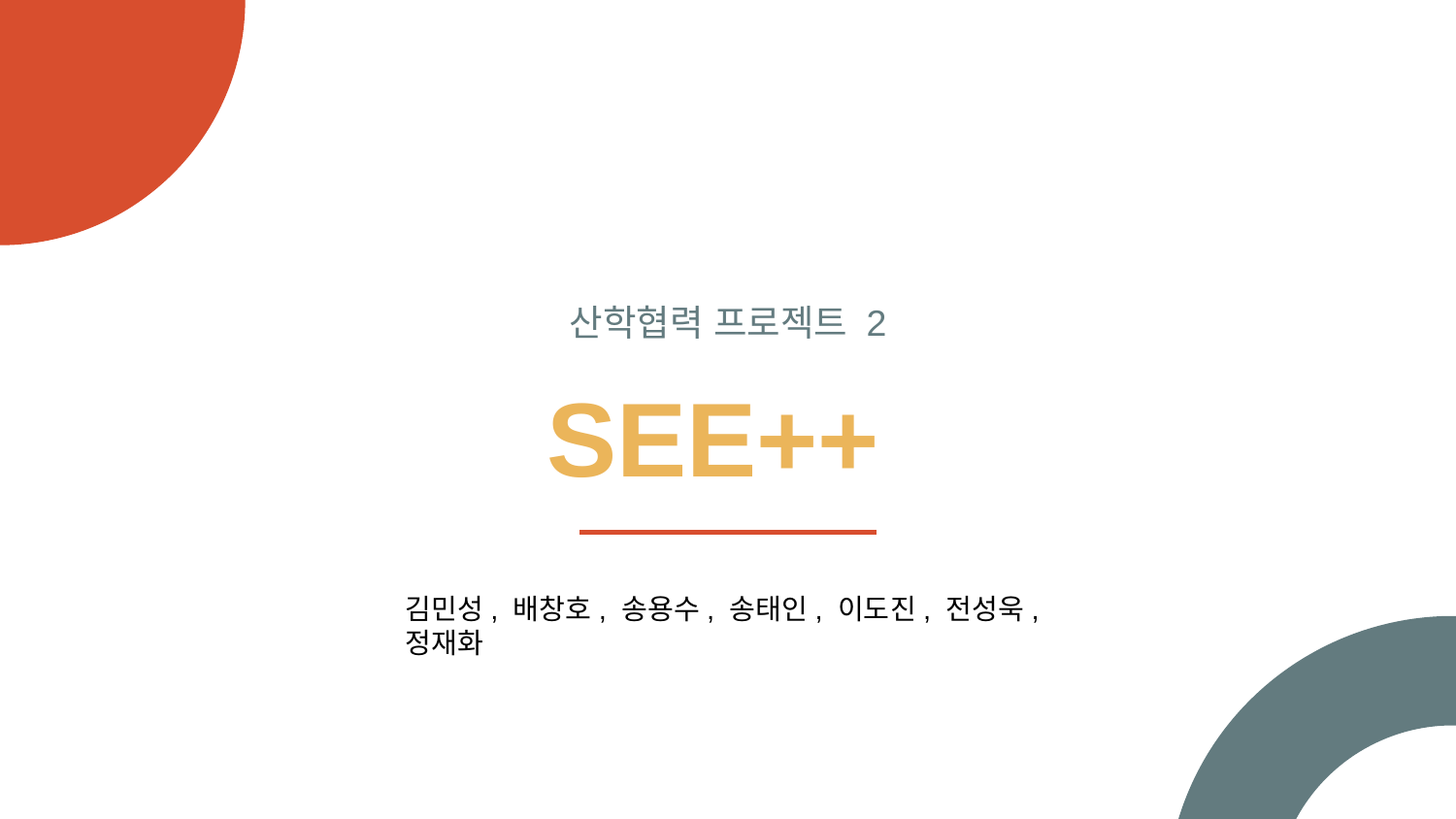

산학협력 프로젝트 2
# SEE++

김민성, 배창호, 송용수, 송태인, 이도진, 전성욱, 정재화